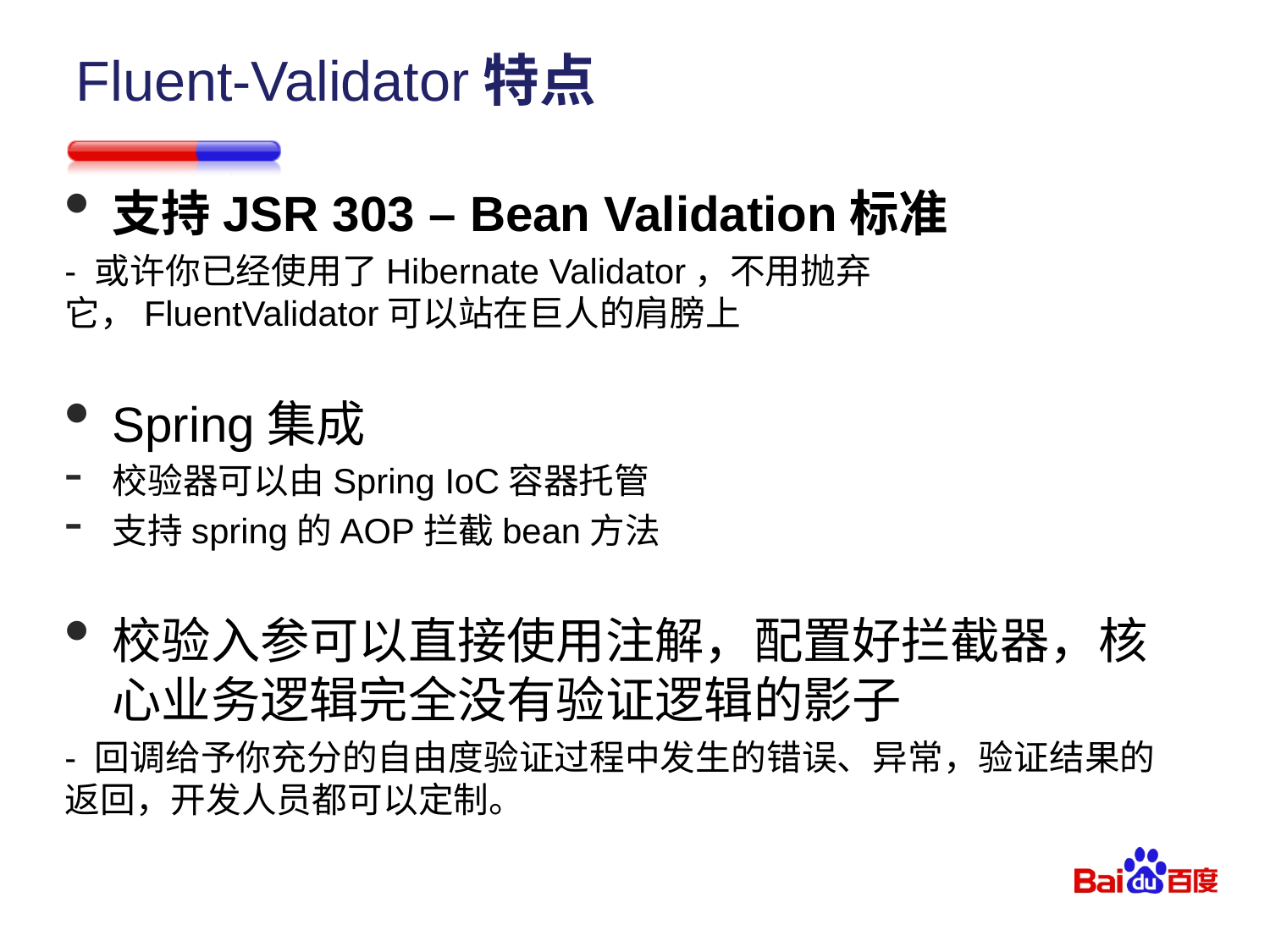

# Fluent-Validator特点
支持JSR 303 – Bean Validation标准
- 或许你已经使用了Hibernate Validator，不用抛弃它，FluentValidator可以站在巨人的肩膀上

Spring集成
校验器可以由Spring IoC容器托管
支持spring的AOP拦截bean方法

校验入参可以直接使用注解，配置好拦截器，核心业务逻辑完全没有验证逻辑的影子
- 回调给予你充分的自由度验证过程中发生的错误、异常，验证结果的返回，开发人员都可以定制。